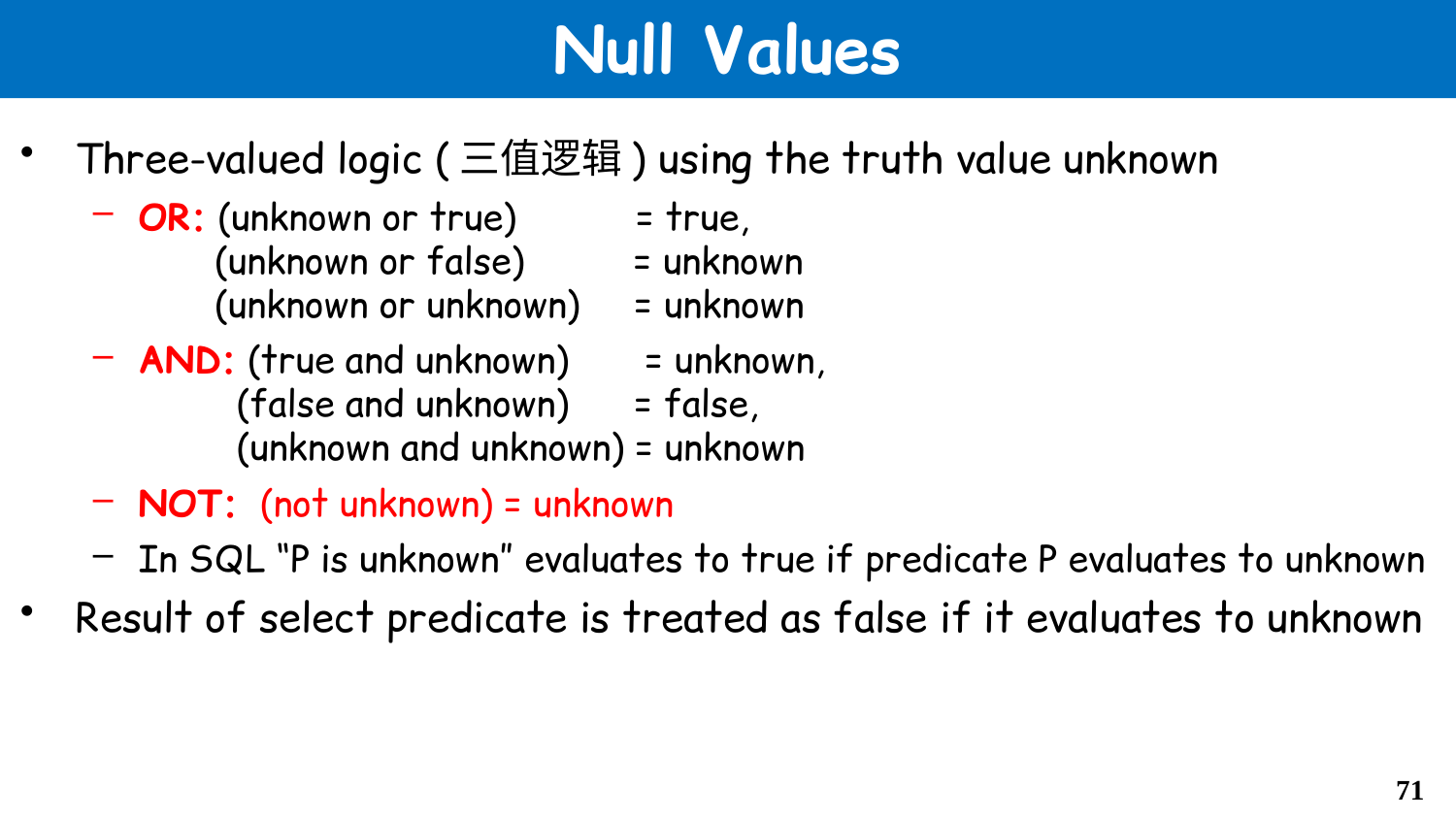

# Null Values
Three-valued logic (三值逻辑) using the truth value unknown
OR: (unknown or true)           = true,
       (unknown or false)          = unknown
       (unknown or unknown)     = unknown
AND: (true and unknown)       = unknown,
         (false and unknown)      = false,
         (unknown and unknown) = unknown
NOT:  (not unknown) = unknown
In SQL “P is unknown” evaluates to true if predicate P evaluates to unknown
Result of select predicate is treated as false if it evaluates to unknown